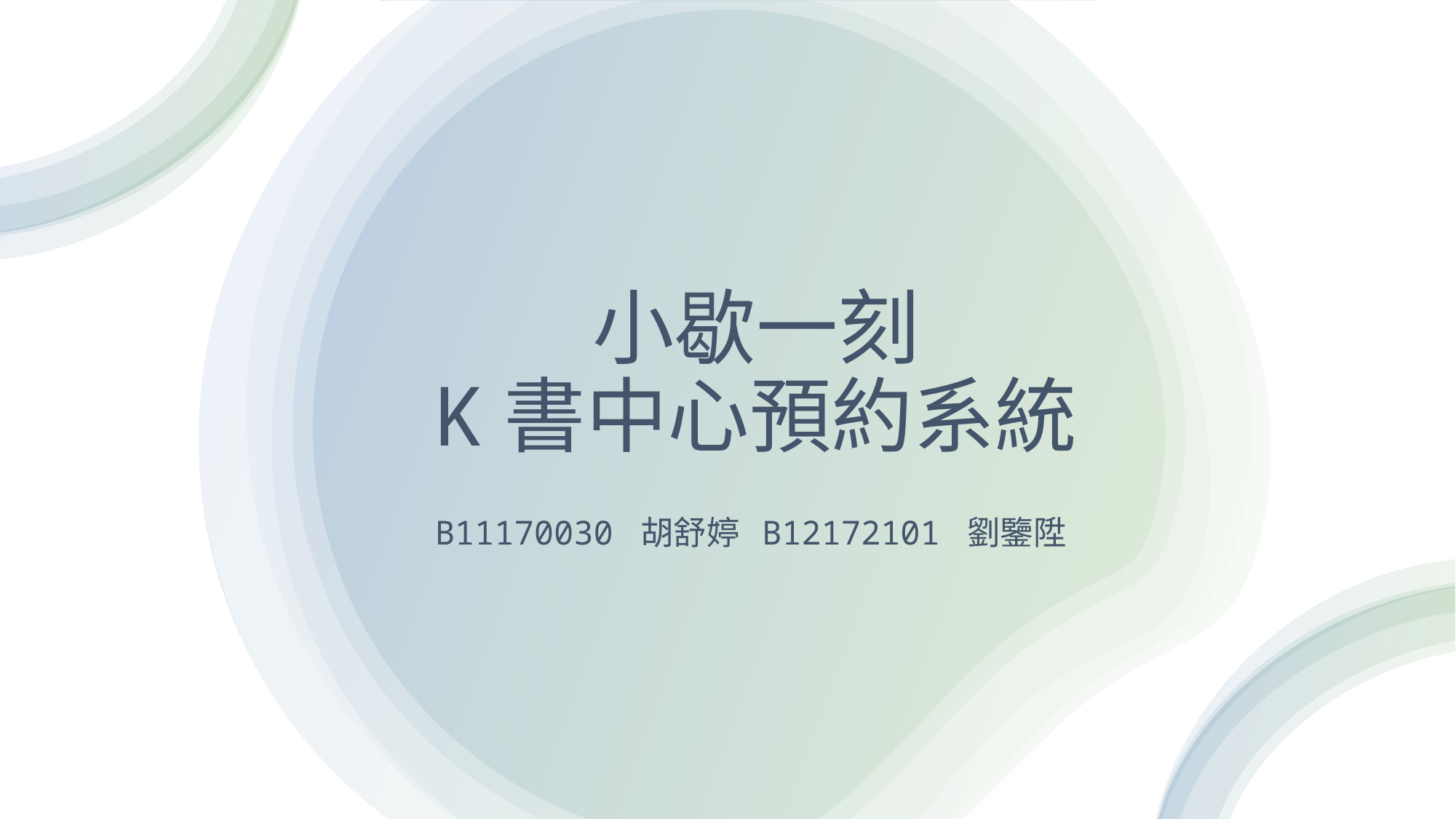

# 小歇一刻 K書中心預約系統
B11170030 胡舒婷  B12172101 劉鑒陞